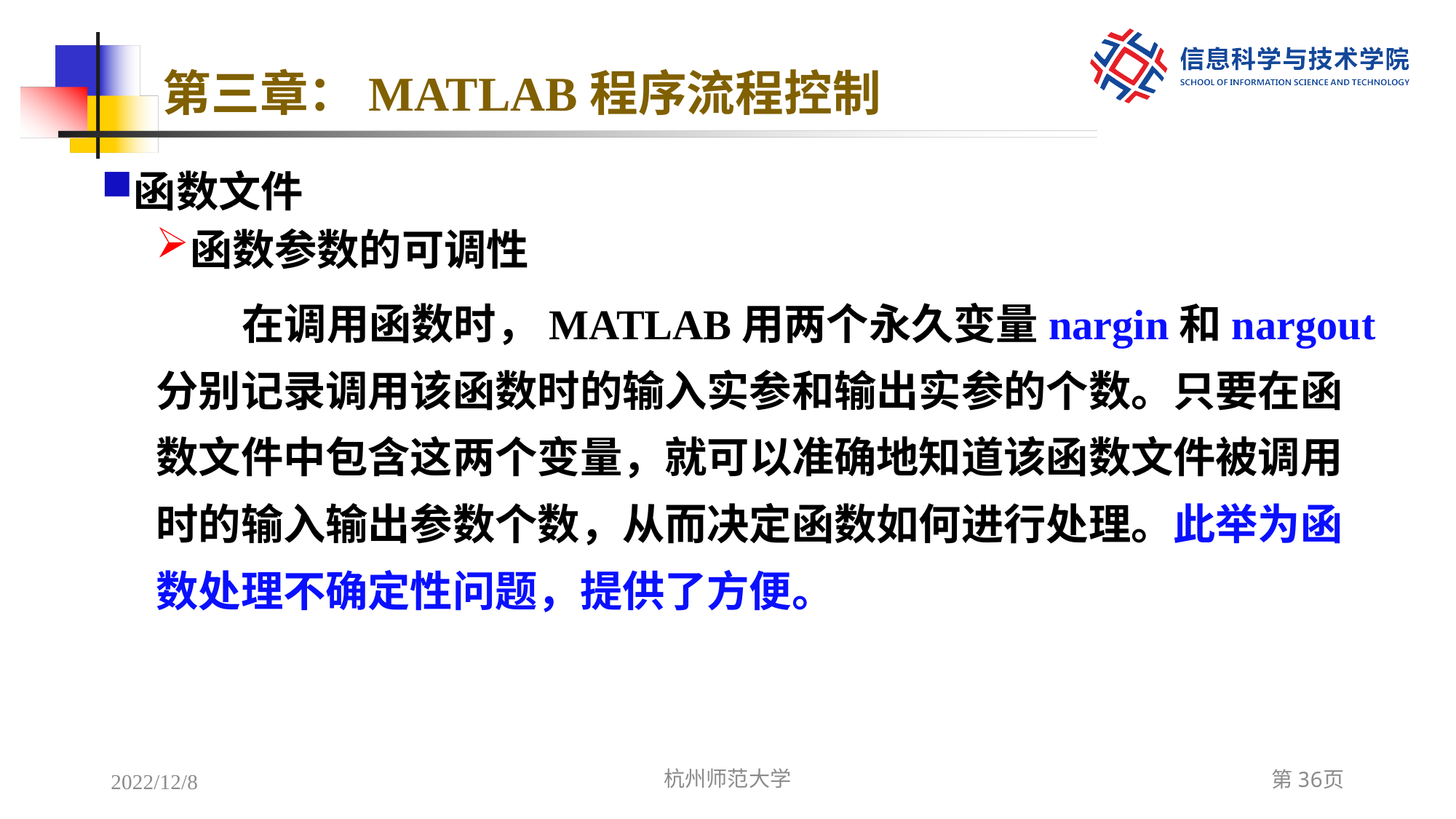

# 第三章：MATLAB程序流程控制
函数文件
函数参数的可调性
在调用函数时，MATLAB用两个永久变量nargin和nargout分别记录调用该函数时的输入实参和输出实参的个数。只要在函数文件中包含这两个变量，就可以准确地知道该函数文件被调用时的输入输出参数个数，从而决定函数如何进行处理。此举为函数处理不确定性问题，提供了方便。

2022/12/8
杭州师范大学
第36页